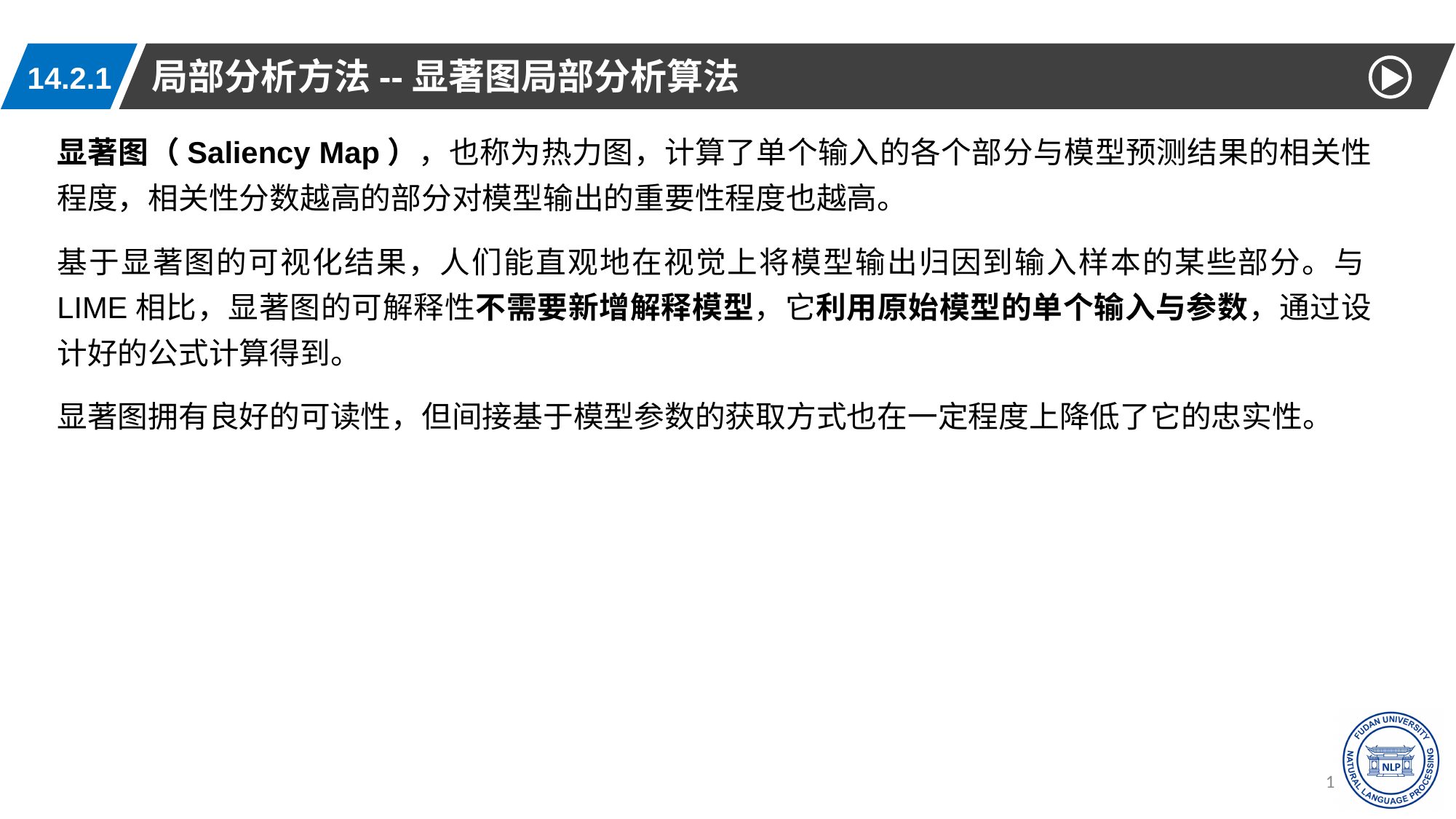

局部分析方法--显著图局部分析算法
14.2.1

显著图（Saliency Map），也称为热力图，计算了单个输入的各个部分与模型预测结果的相关性程度，相关性分数越高的部分对模型输出的重要性程度也越高。
基于显著图的可视化结果，人们能直观地在视觉上将模型输出归因到输入样本的某些部分。与LIME相比，显著图的可解释性不需要新增解释模型，它利用原始模型的单个输入与参数，通过设计好的公式计算得到。
显著图拥有良好的可读性，但间接基于模型参数的获取方式也在一定程度上降低了它的忠实性。

19